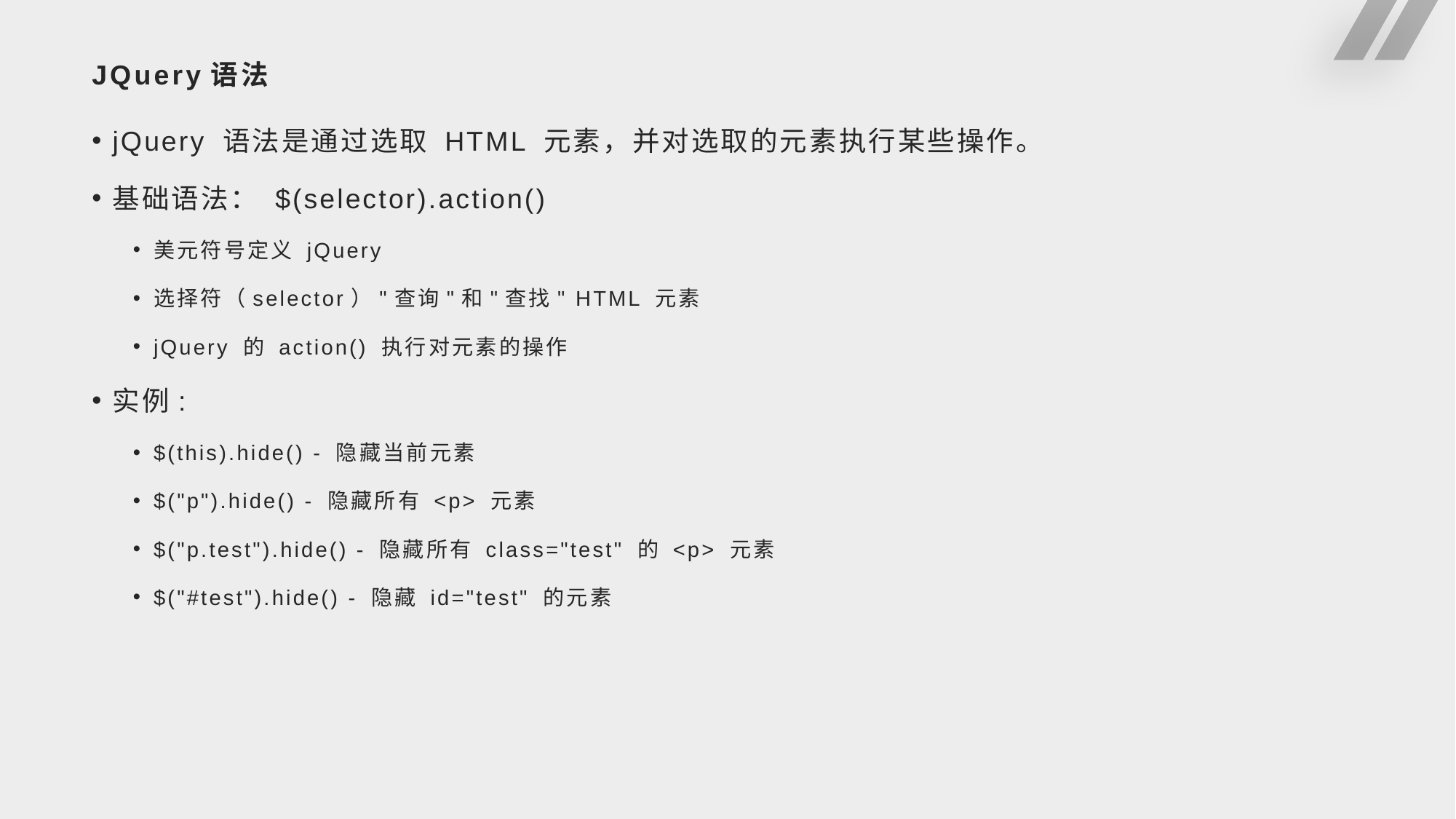

# JQuery语法
jQuery 语法是通过选取 HTML 元素，并对选取的元素执行某些操作。
基础语法： $(selector).action()
美元符号定义 jQuery
选择符（selector）"查询"和"查找" HTML 元素
jQuery 的 action() 执行对元素的操作
实例:
$(this).hide() - 隐藏当前元素
$("p").hide() - 隐藏所有 <p> 元素
$("p.test").hide() - 隐藏所有 class="test" 的 <p> 元素
$("#test").hide() - 隐藏 id="test" 的元素